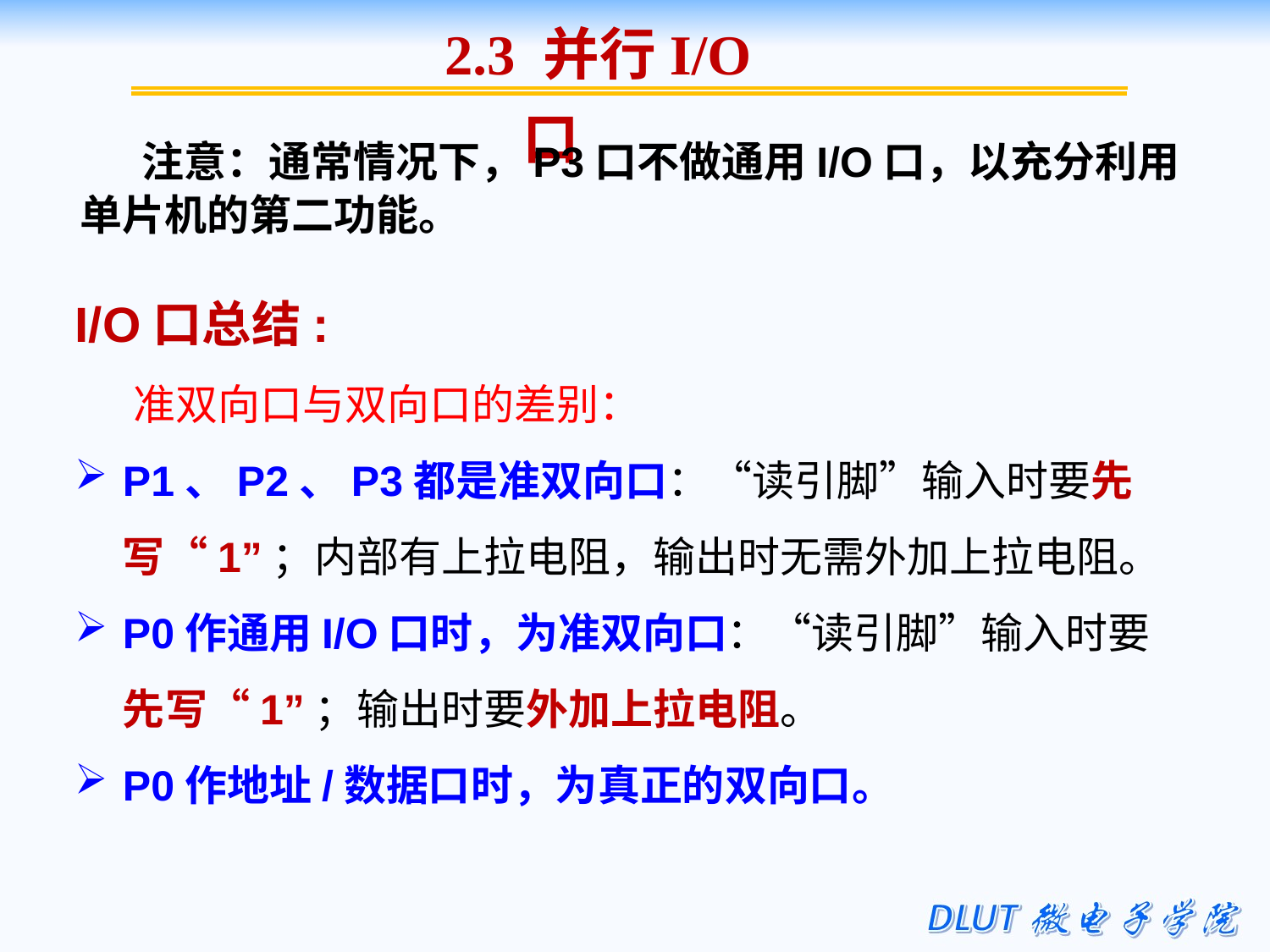

2.3 并行I/O口
        注意：通常情况下，P3口不做通用I/O口，以充分利用单片机的第二功能。
I/O口总结:
     准双向口与双向口的差别：
P1、P2、P3都是准双向口：“读引脚”输入时要先写“1”；内部有上拉电阻，输出时无需外加上拉电阻。
P0作通用I/O口时，为准双向口：“读引脚”输入时要先写“1”；输出时要外加上拉电阻。
P0作地址/数据口时，为真正的双向口。